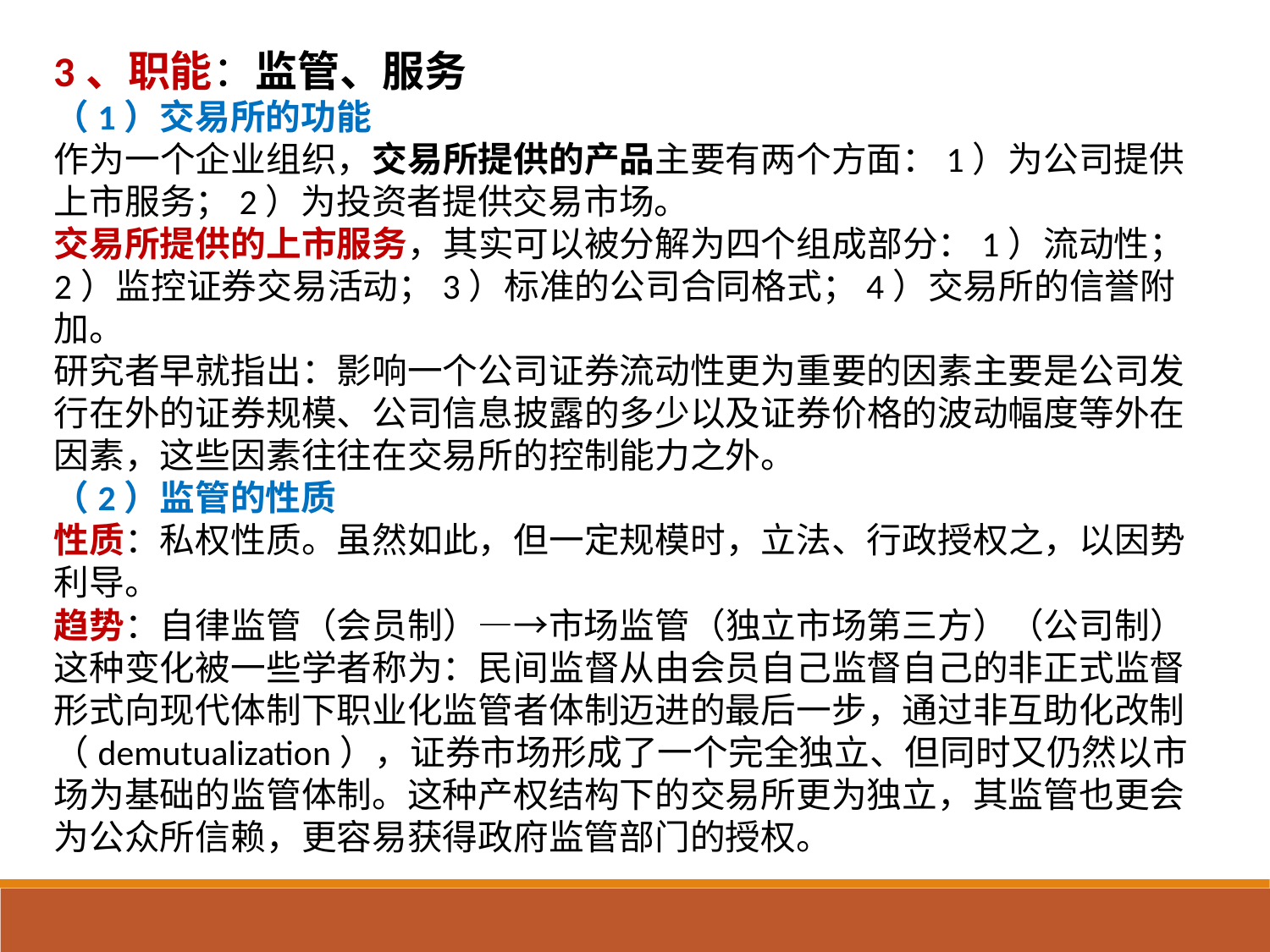

3、职能：监管、服务
（1）交易所的功能
作为一个企业组织，交易所提供的产品主要有两个方面：1）为公司提供上市服务；2）为投资者提供交易市场。
交易所提供的上市服务，其实可以被分解为四个组成部分：1）流动性；2）监控证券交易活动；3）标准的公司合同格式；4）交易所的信誉附加。
研究者早就指出：影响一个公司证券流动性更为重要的因素主要是公司发行在外的证券规模、公司信息披露的多少以及证券价格的波动幅度等外在因素，这些因素往往在交易所的控制能力之外。
（2）监管的性质
性质：私权性质。虽然如此，但一定规模时，立法、行政授权之，以因势利导。
趋势：自律监管（会员制）—→市场监管（独立市场第三方）（公司制）
这种变化被一些学者称为：民间监督从由会员自己监督自己的非正式监督形式向现代体制下职业化监管者体制迈进的最后一步，通过非互助化改制（demutualization），证券市场形成了一个完全独立、但同时又仍然以市场为基础的监管体制。这种产权结构下的交易所更为独立，其监管也更会为公众所信赖，更容易获得政府监管部门的授权。